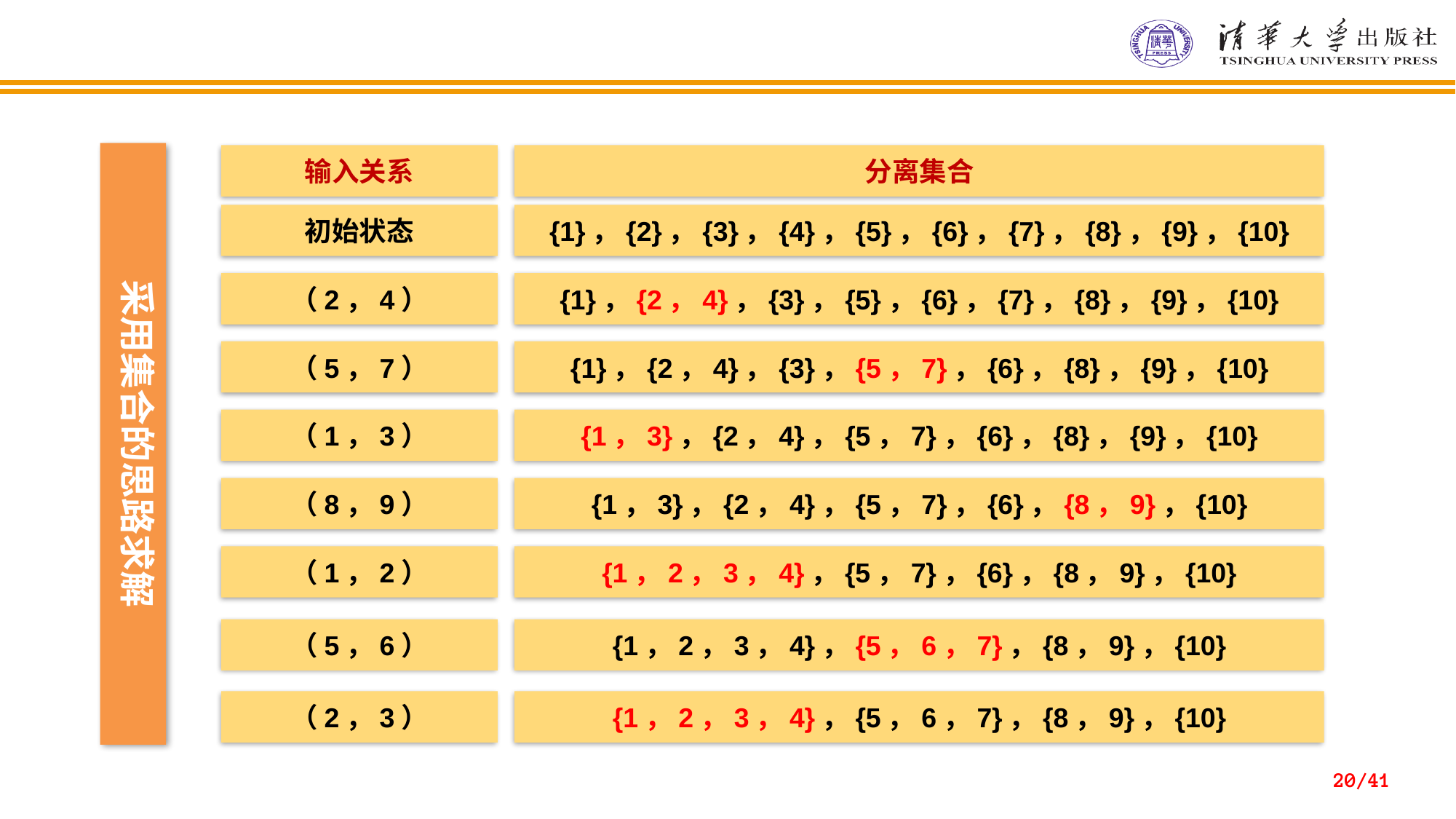

采用集合的思路求解
输入关系
分离集合
初始状态
{1}，{2}，{3}，{4}，{5}，{6}，{7}，{8}，{9}，{10}
（2，4）
{1}，{2，4}，{3}，{5}，{6}，{7}，{8}，{9}，{10}
（5，7）
{1}，{2，4}，{3}，{5，7}，{6}，{8}，{9}，{10}
（1，3）
{1，3}，{2，4}，{5，7}，{6}，{8}，{9}，{10}
（8，9）
{1，3}，{2，4}，{5，7}，{6}，{8，9}，{10}
（1，2）
{1，2，3，4}，{5，7}，{6}，{8，9}，{10}
（5，6）
{1，2，3，4}，{5，6，7}，{8，9}，{10}
（2，3）
{1，2，3，4}，{5，6，7}，{8，9}，{10}